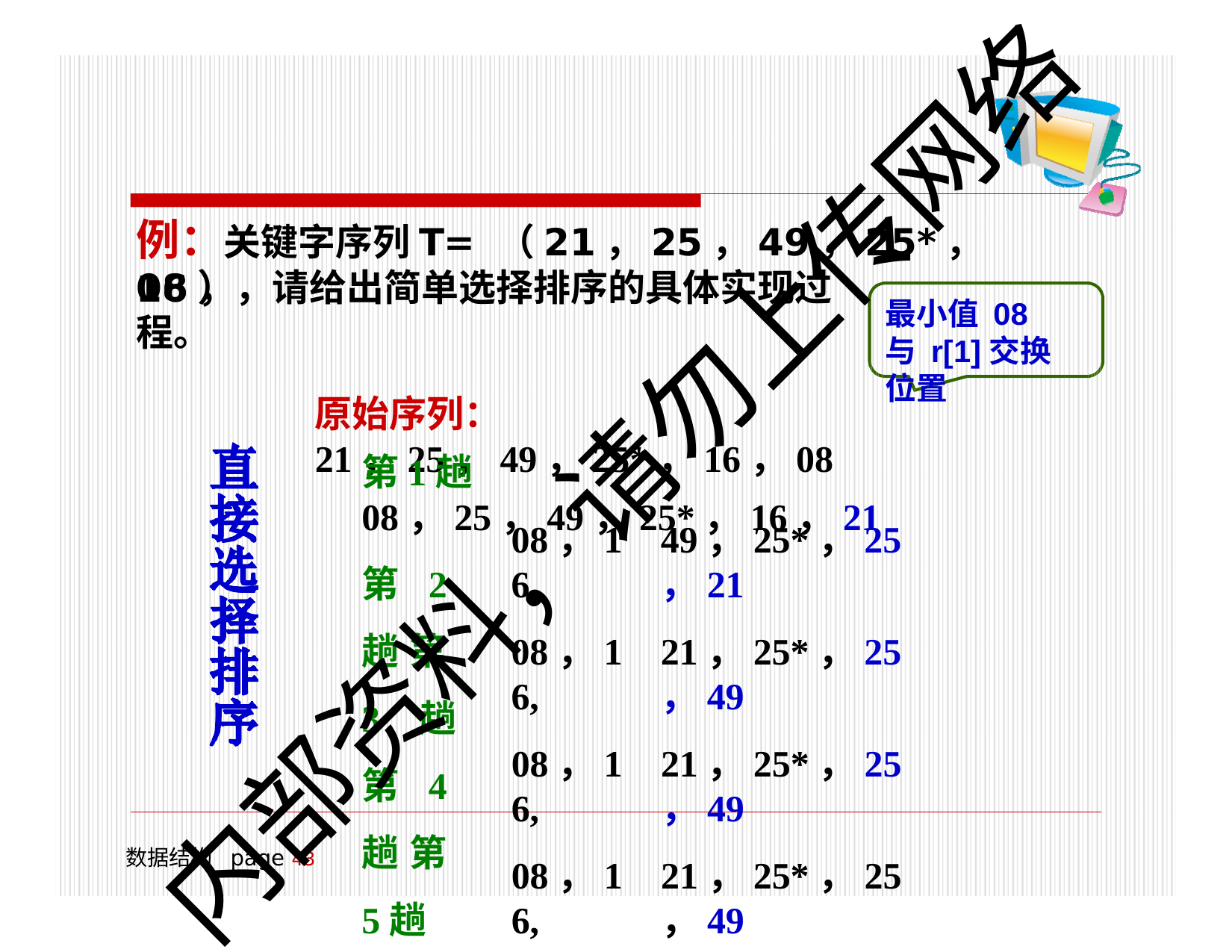

# 例：关键字序列T= （21，25，49，25*，16，
08），请给出简单选择排序的具体实现过程。

最小值 08 与 r[1]交换位置
原始序列： 21，25，49，25*，16，08
第1趟	08，25，49，25*，16，21
第2趟 第3趟 第4趟 第5趟
内部资料，请勿上传网络

08，16,
08，16,
08，16,
08，16,
49，25*，25，21
21，25*，25，49
21，25*，25，49
21，25*，25，49

数据结构	page 43